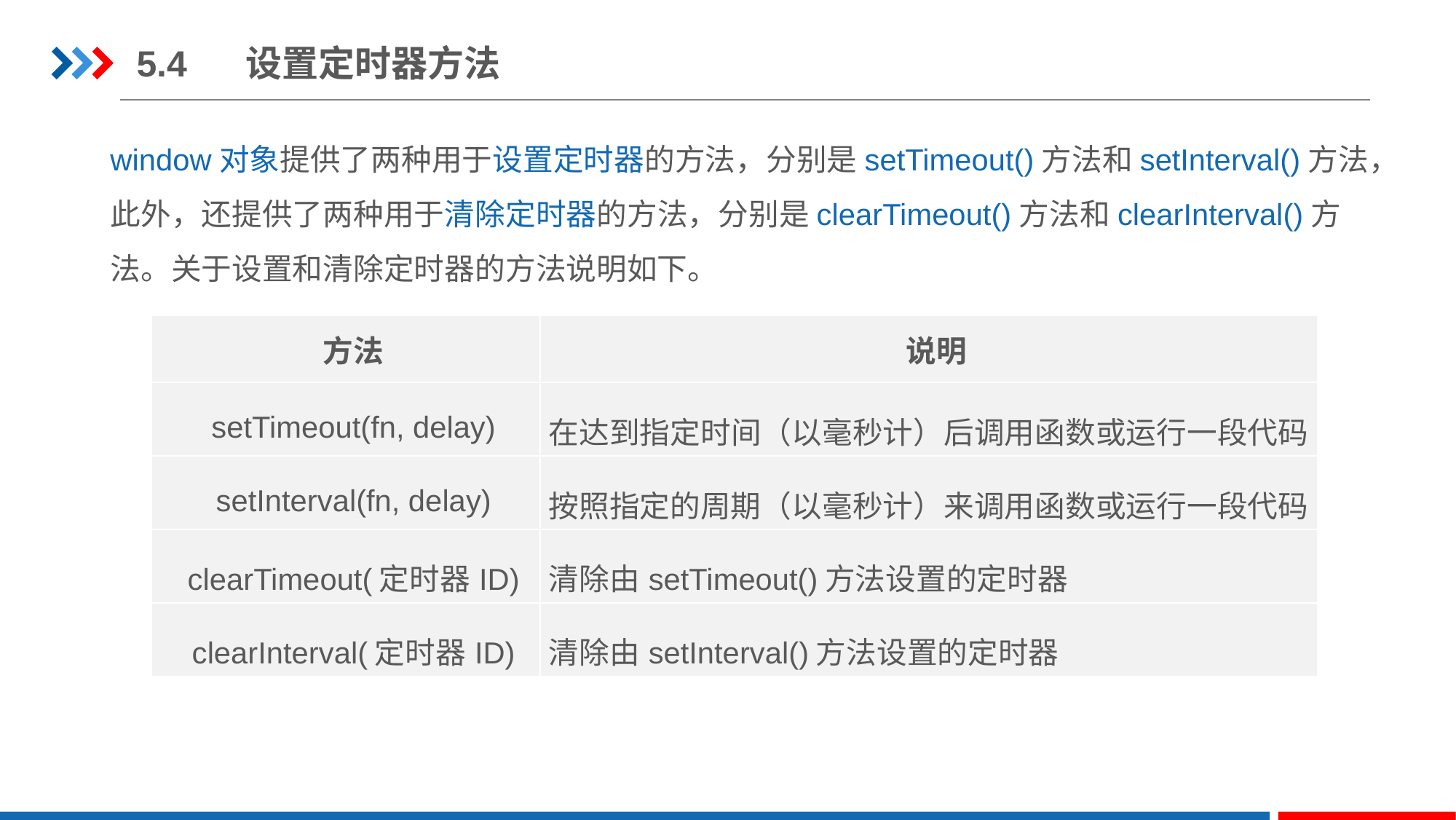

5.4	设置定时器方法
window对象提供了两种用于设置定时器的方法，分别是setTimeout()方法和setInterval()方法，此外，还提供了两种用于清除定时器的方法，分别是clearTimeout()方法和clearInterval()方法。关于设置和清除定时器的方法说明如下。
| 方法 | 说明 |
| --- | --- |
| setTimeout(fn, delay) | 在达到指定时间（以毫秒计）后调用函数或运行一段代码 |
| setInterval(fn, delay) | 按照指定的周期（以毫秒计）来调用函数或运行一段代码 |
| clearTimeout(定时器ID) | 清除由setTimeout()方法设置的定时器 |
| clearInterval(定时器ID) | 清除由setInterval()方法设置的定时器 |